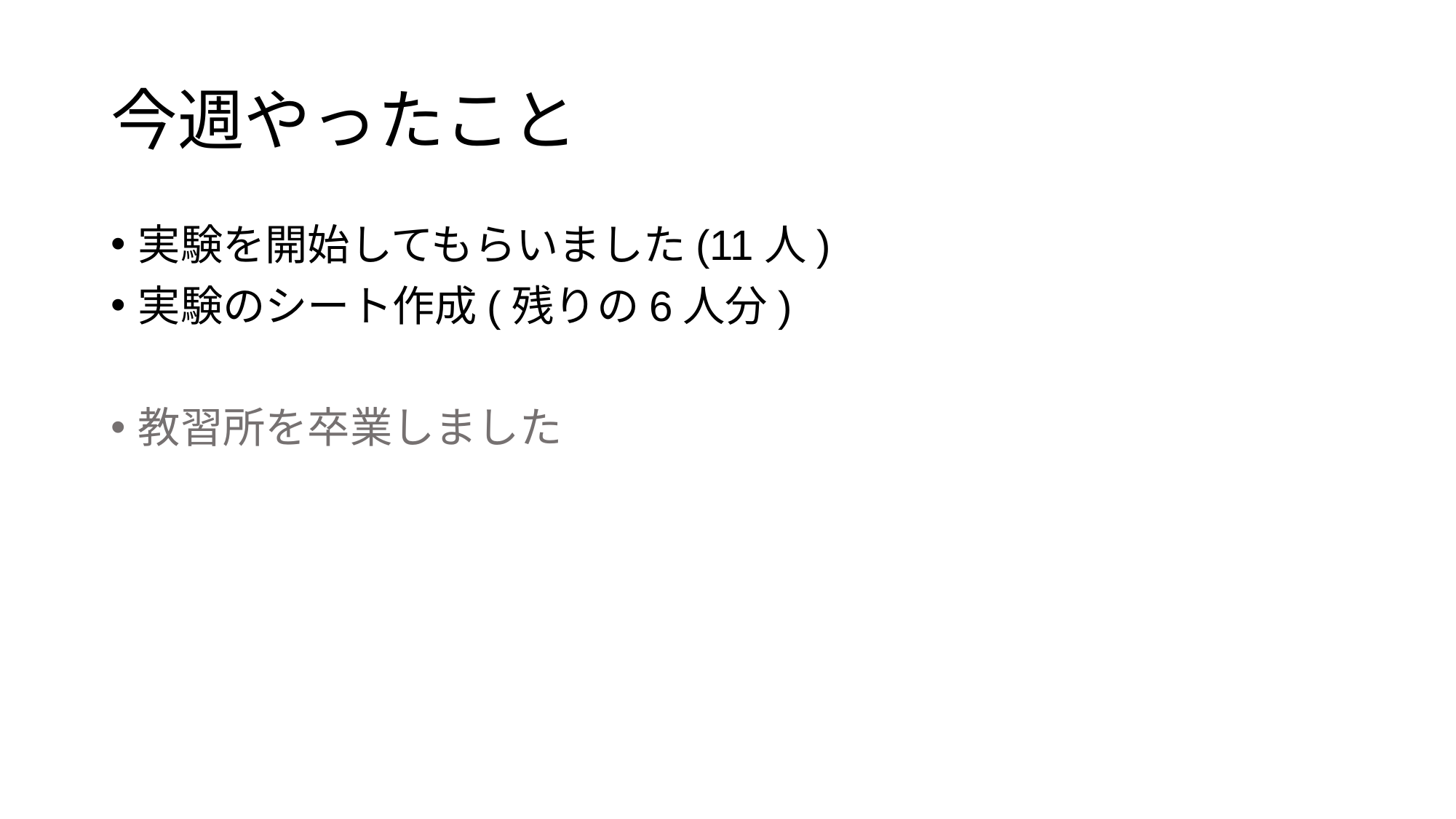

# 今週やったこと
実験を開始してもらいました(11人)
実験のシート作成(残りの6人分)

教習所を卒業しました